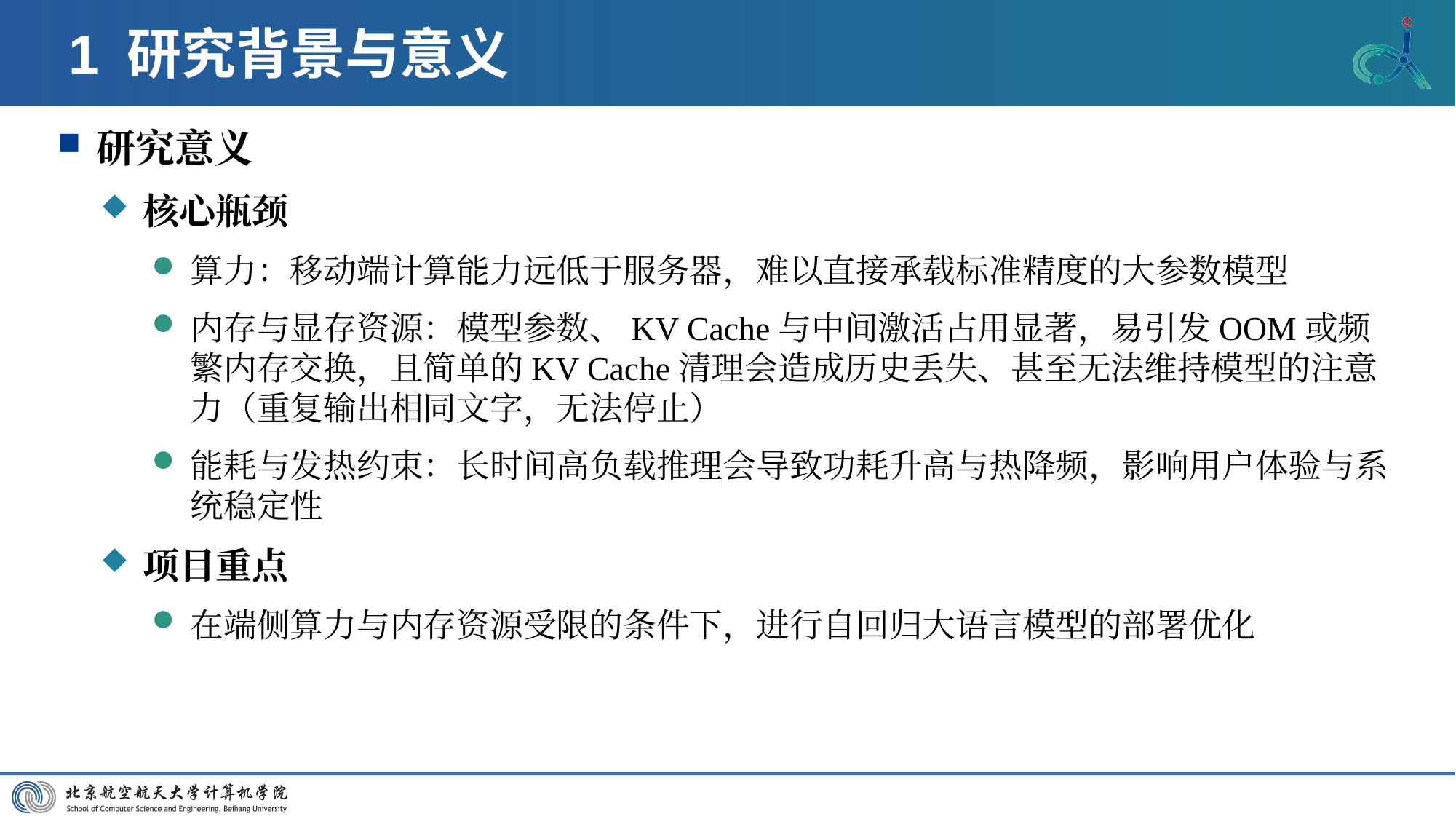

# 1 研究背景与意义
研究意义
核心瓶颈
算力：移动端计算能力远低于服务器，难以直接承载标准精度的大参数模型
内存与显存资源：模型参数、KV Cache与中间激活占用显著，易引发OOM或频繁内存交换，且简单的KV Cache清理会造成历史丢失、甚至无法维持模型的注意力（重复输出相同文字，无法停止）
能耗与发热约束：长时间高负载推理会导致功耗升高与热降频，影响用户体验与系统稳定性
项目重点
在端侧算力与内存资源受限的条件下，进行自回归大语言模型的部署优化
4